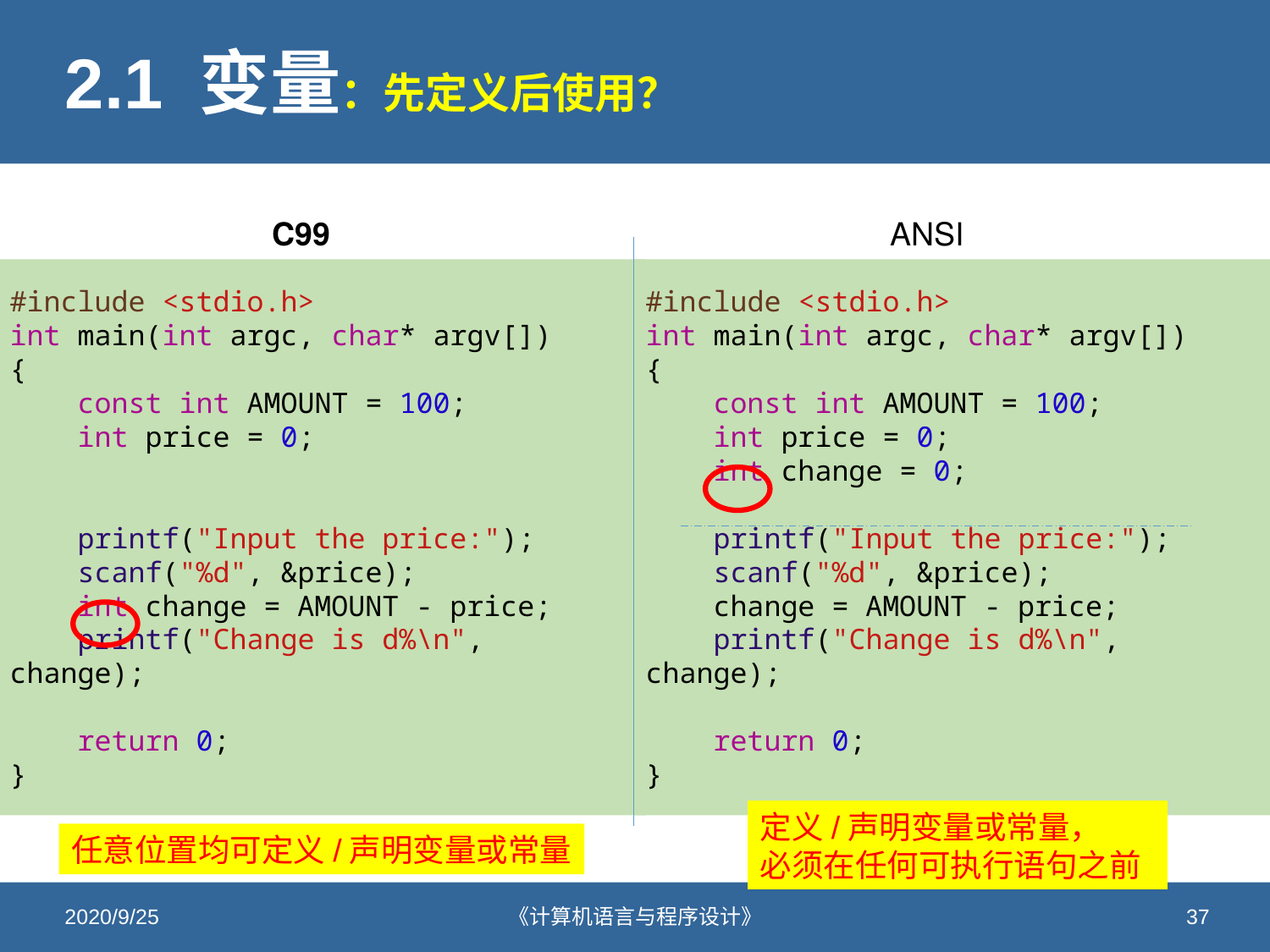

# 2.1 变量：先定义后使用？
C99                                                               ANSI C/C89
#include <stdio.h>
int main(int argc, char* argv[])
{
    const int AMOUNT = 100;
    int price = 0;
    int change = 0;

    printf("Input the price:");
    scanf("%d", &price);
    change = AMOUNT - price;
    printf("Change is d%\n", change);

    return 0;
}
#include <stdio.h>
int main(int argc, char* argv[])
{
    const int AMOUNT = 100;
    int price = 0;

    printf("Input the price:");
    scanf("%d", &price);
    int change = AMOUNT - price;
    printf("Change is d%\n", change);

    return 0;
}

定义/声明变量或常量，
必须在任何可执行语句之前
任意位置均可定义/声明变量或常量
2020/9/25
《计算机语言与程序设计》
37